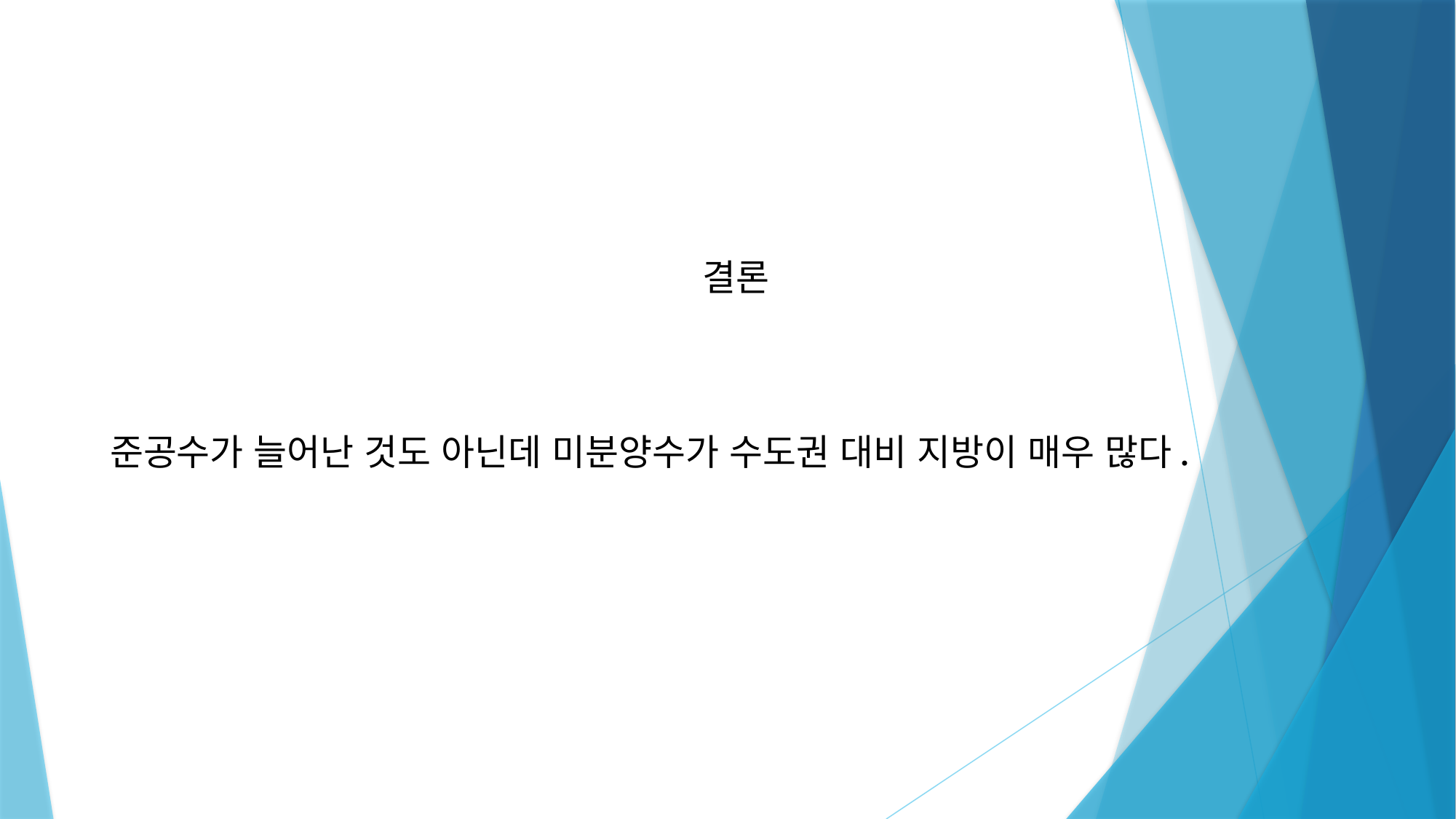

결론

준공수가 늘어난 것도 아닌데 미분양수가 수도권 대비 지방이 매우 많다.